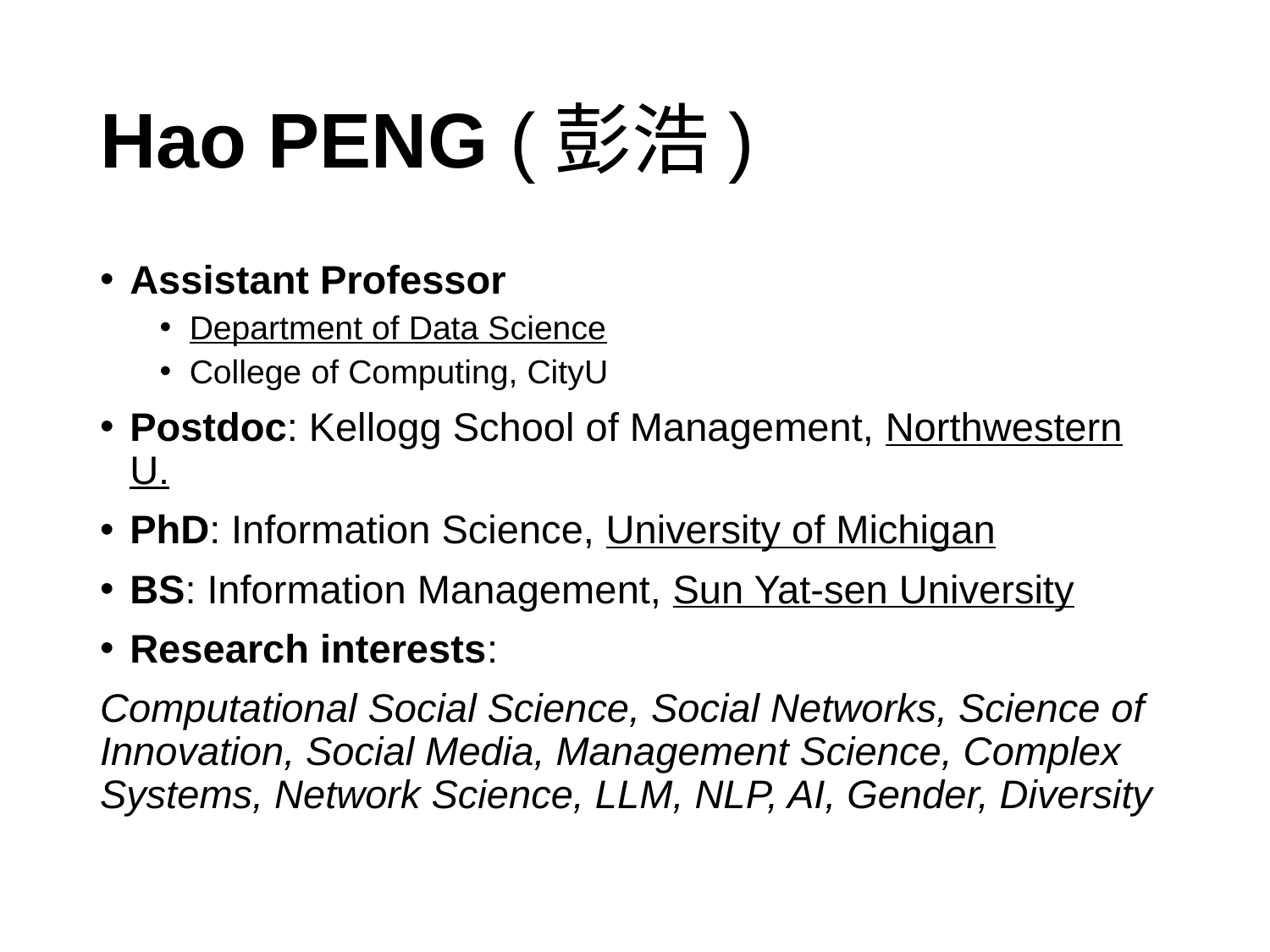

# Hao PENG (彭浩)
Assistant Professor
Department of Data Science
College of Computing, CityU
Postdoc: Kellogg School of Management, Northwestern U.
PhD: Information Science, University of Michigan
BS: Information Management, Sun Yat-sen University
Research interests:
Computational Social Science, Social Networks, Science of Innovation, Social Media, Management Science, Complex Systems, Network Science, LLM, NLP, AI, Gender, Diversity